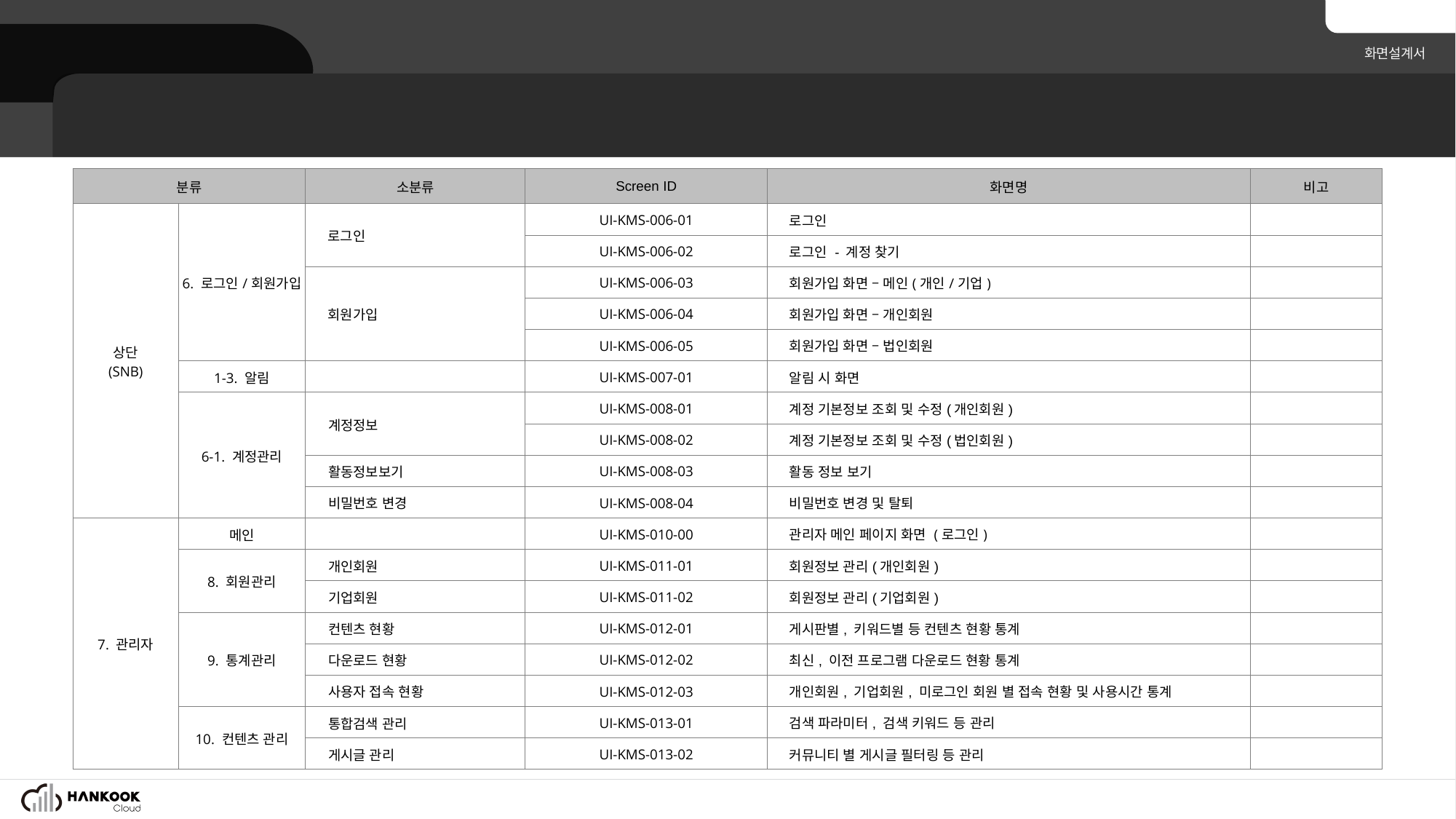

지능형 KMS 기반의 오픈소스 플랫폼 개발
2. 화면목록
| 분류 |  | 소분류 | Screen ID | 화면명 | 비고 |
| --- | --- | --- | --- | --- | --- |
| 상단 (SNB) | 6. 로그인/회원가입 | 로그인 | UI-KMS-006-01 | 로그인 |  |
|  |  |  | UI-KMS-006-02 | 로그인 - 계정 찾기 |  |
|  |  | 회원가입 | UI-KMS-006-03 | 회원가입 화면 – 메인(개인/기업) |  |
|  |  |  | UI-KMS-006-04 | 회원가입 화면 – 개인회원 |  |
|  |  |  | UI-KMS-006-05 | 회원가입 화면 – 법인회원 |  |
|  | 1-3. 알림 |  | UI-KMS-007-01 | 알림 시 화면 |  |
|  | 6-1. 계정관리 | 계정정보 | UI-KMS-008-01 | 계정 기본정보 조회 및 수정(개인회원) |  |
|  |  |  | UI-KMS-008-02 | 계정 기본정보 조회 및 수정(법인회원) |  |
|  |  | 활동정보보기 | UI-KMS-008-03 | 활동 정보 보기 |  |
|  |  | 비밀번호 변경 | UI-KMS-008-04 | 비밀번호 변경 및 탈퇴 |  |
| 7. 관리자 | 메인 |  | UI-KMS-010-00 | 관리자 메인 페이지 화면 (로그인) |  |
| 관리자 | 8. 회원관리 | 개인회원 | UI-KMS-011-01 | 회원정보 관리(개인회원) |  |
|  |  | 기업회원 | UI-KMS-011-02 | 회원정보 관리(기업회원) |  |
|  | 9. 통계관리 | 컨텐츠 현황 | UI-KMS-012-01 | 게시판별, 키워드별 등 컨텐츠 현황 통계 |  |
|  |  | 다운로드 현황 | UI-KMS-012-02 | 최신, 이전 프로그램 다운로드 현황 통계 |  |
|  |  | 사용자 접속 현황 | UI-KMS-012-03 | 개인회원, 기업회원, 미로그인 회원 별 접속 현황 및 사용시간 통계 |  |
|  | 10. 컨텐츠 관리 | 통합검색 관리 | UI-KMS-013-01 | 검색 파라미터, 검색 키워드 등 관리 |  |
|  |  | 게시글 관리 | UI-KMS-013-02 | 커뮤니티 별 게시글 필터링 등 관리 |  |